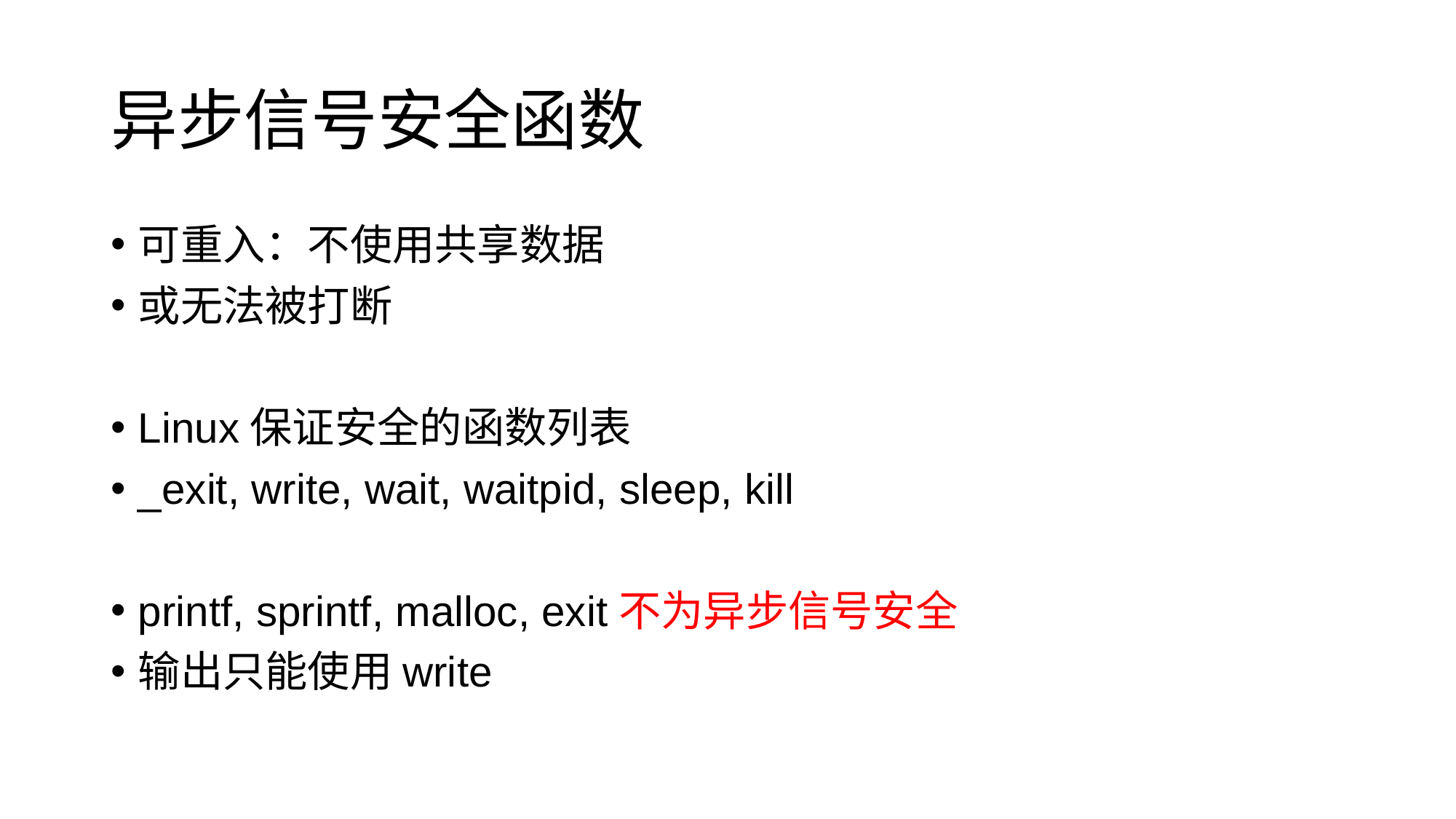

# 异步信号安全函数
可重入：不使用共享数据
或无法被打断

Linux保证安全的函数列表
_exit, write, wait, waitpid, sleep, kill

printf, sprintf, malloc, exit不为异步信号安全
输出只能使用write